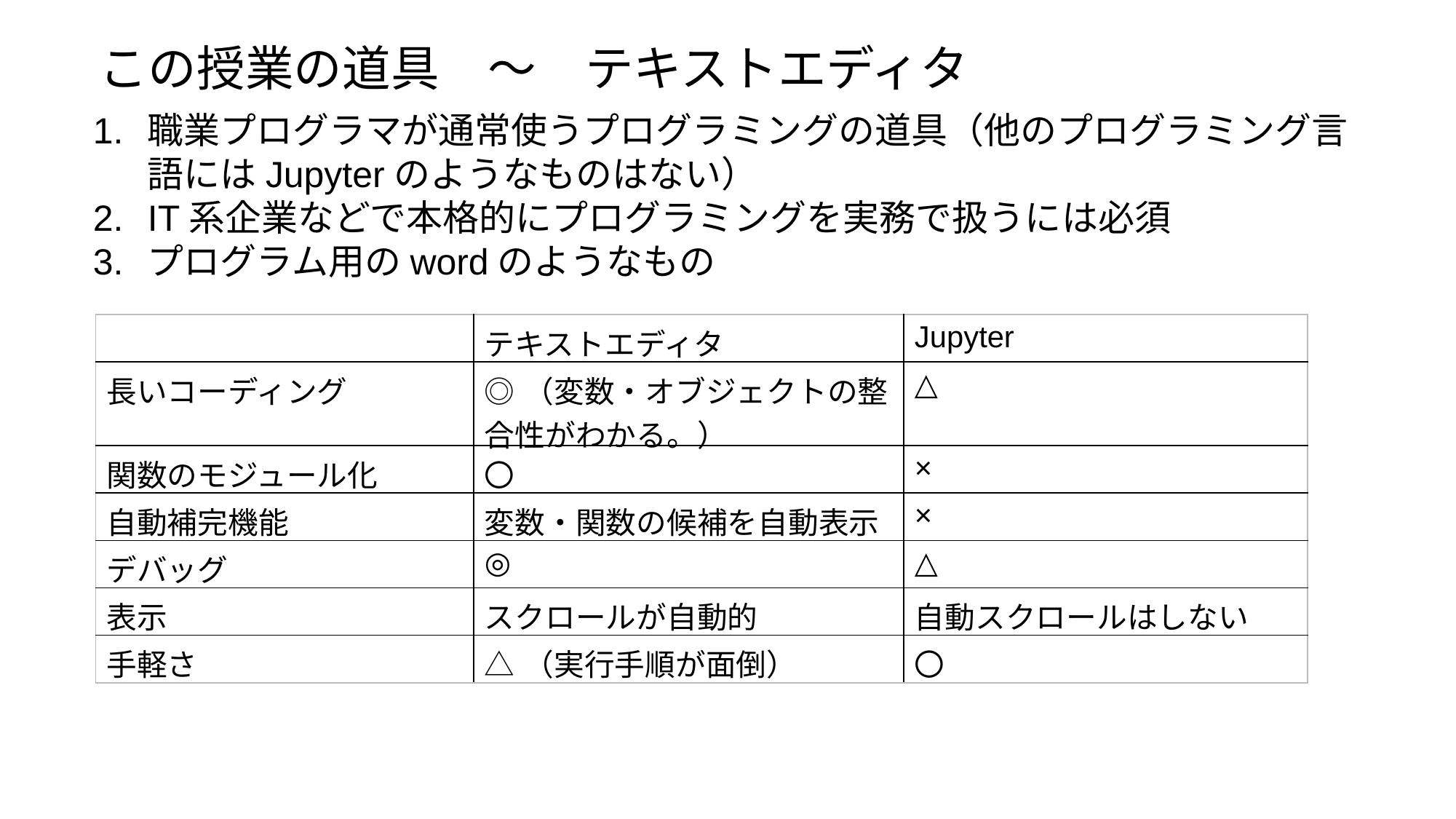

この授業の道具　～　テキストエディタ
職業プログラマが通常使うプログラミングの道具（他のプログラミング言語にはJupyterのようなものはない）
IT系企業などで本格的にプログラミングを実務で扱うには必須
プログラム用のwordのようなもの
|  | テキストエディタ | Jupyter |
| --- | --- | --- |
| 長いコーディング | ◎（変数・オブジェクトの整合性がわかる。） | △ |
| 関数のモジュール化 | 〇 | × |
| 自動補完機能 | 変数・関数の候補を自動表示 | × |
| デバッグ | ◎ | △ |
| 表示 | スクロールが自動的 | 自動スクロールはしない |
| 手軽さ | △（実行手順が面倒） | 〇 |